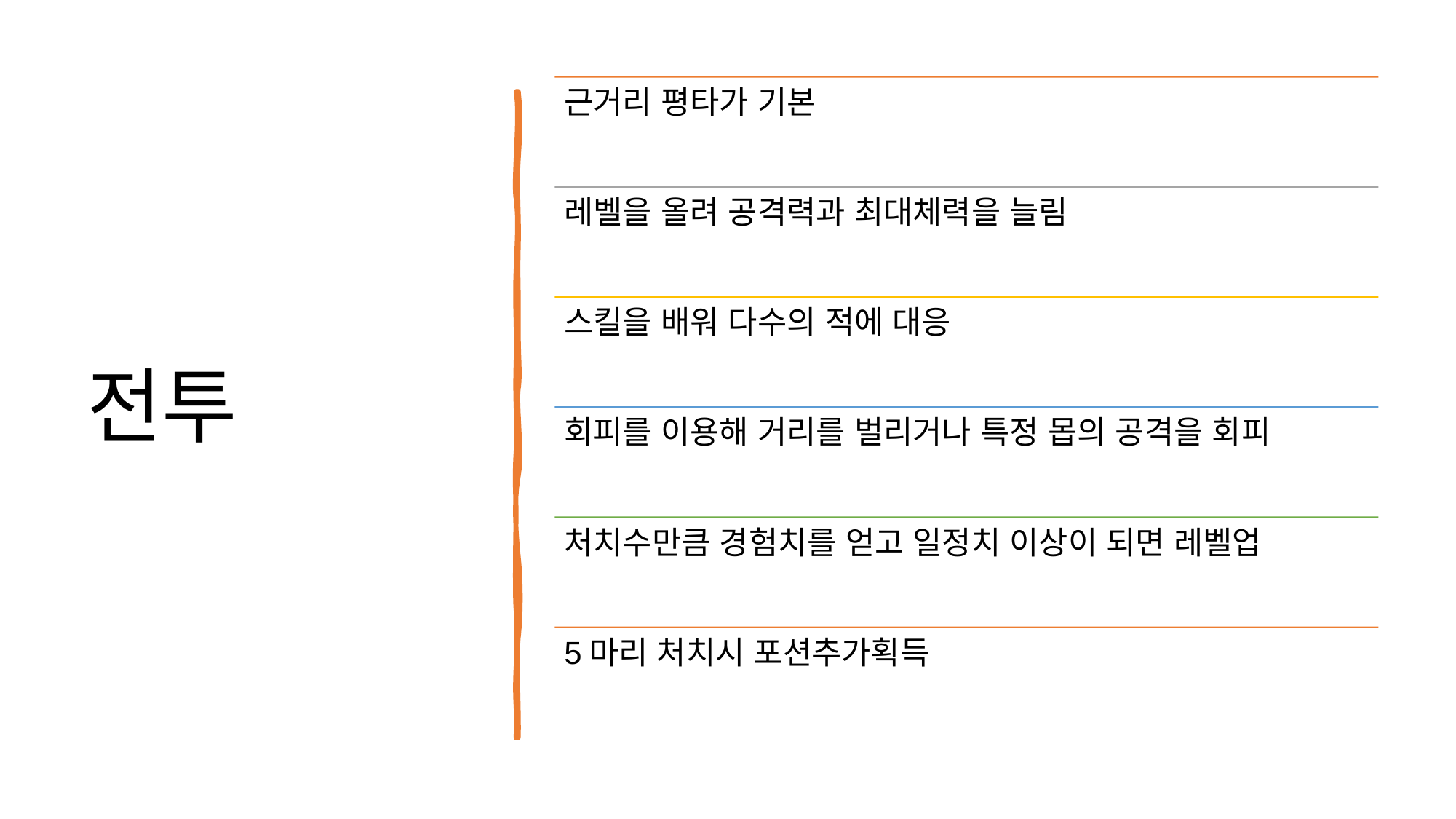

근거리 평타가 기본
레벨을 올려 공격력과 최대체력을 늘림
스킬을 배워 다수의 적에 대응
회피를 이용해 거리를 벌리거나 특정 몹의 공격을 회피
처치수만큼 경험치를 얻고 일정치 이상이 되면 레벨업
5마리 처치시 포션추가획득
# 전투